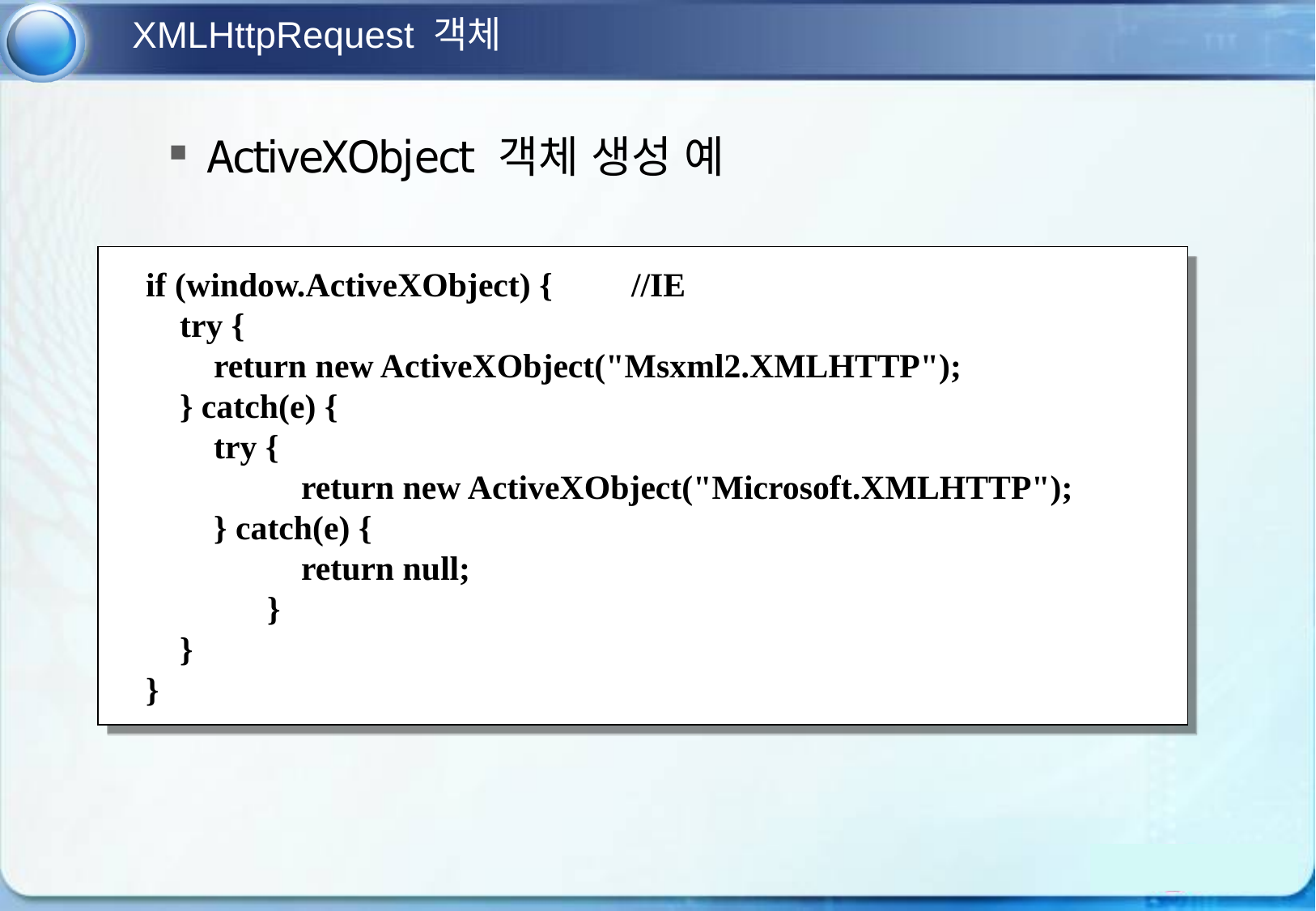

XMLHttpRequest 객체
ActiveXObject 객체 생성 예
if (window.ActiveXObject) {	//IE
    try {
        return new ActiveXObject("Msxml2.XMLHTTP");
    } catch(e) {
        try {
	    return new ActiveXObject("Microsoft.XMLHTTP");
        } catch(e) {
	    return null;
	}
    }
}